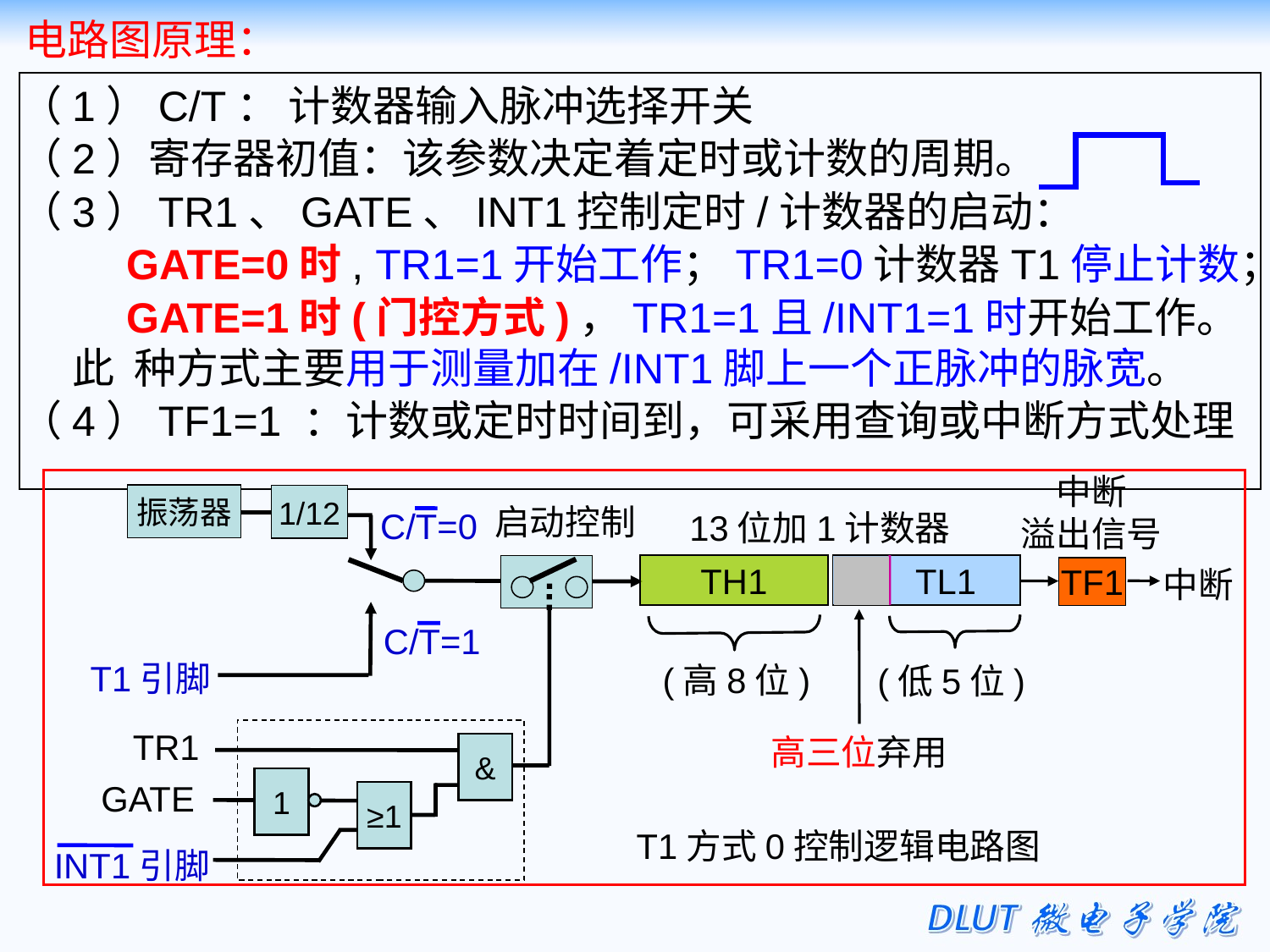

电路图原理：
（1）C/T： 计数器输入脉冲选择开关
（2）寄存器初值：该参数决定着定时或计数的周期。
（3）TR1、GATE、INT1控制定时/计数器的启动：
         GATE=0时, TR1=1开始工作；TR1=0计数器T1停止计数；
         GATE=1时(门控方式)，TR1=1且/INT1=1时开始工作。此  种方式主要用于测量加在/INT1脚上一个正脉冲的脉宽。
（4）TF1=1 ：计数或定时时间到，可采用查询或中断方式处理

中断
溢出信号
振荡器
1/12
启动控制
13位加1计数器
C/T=0

TH1
    TL1

TF1

中断

C/T=1

T1引脚
(高8位)
(低5位)

TR1

&

1

GATE
≥1

INT1引脚

高三位弃用
T1方式0控制逻辑电路图